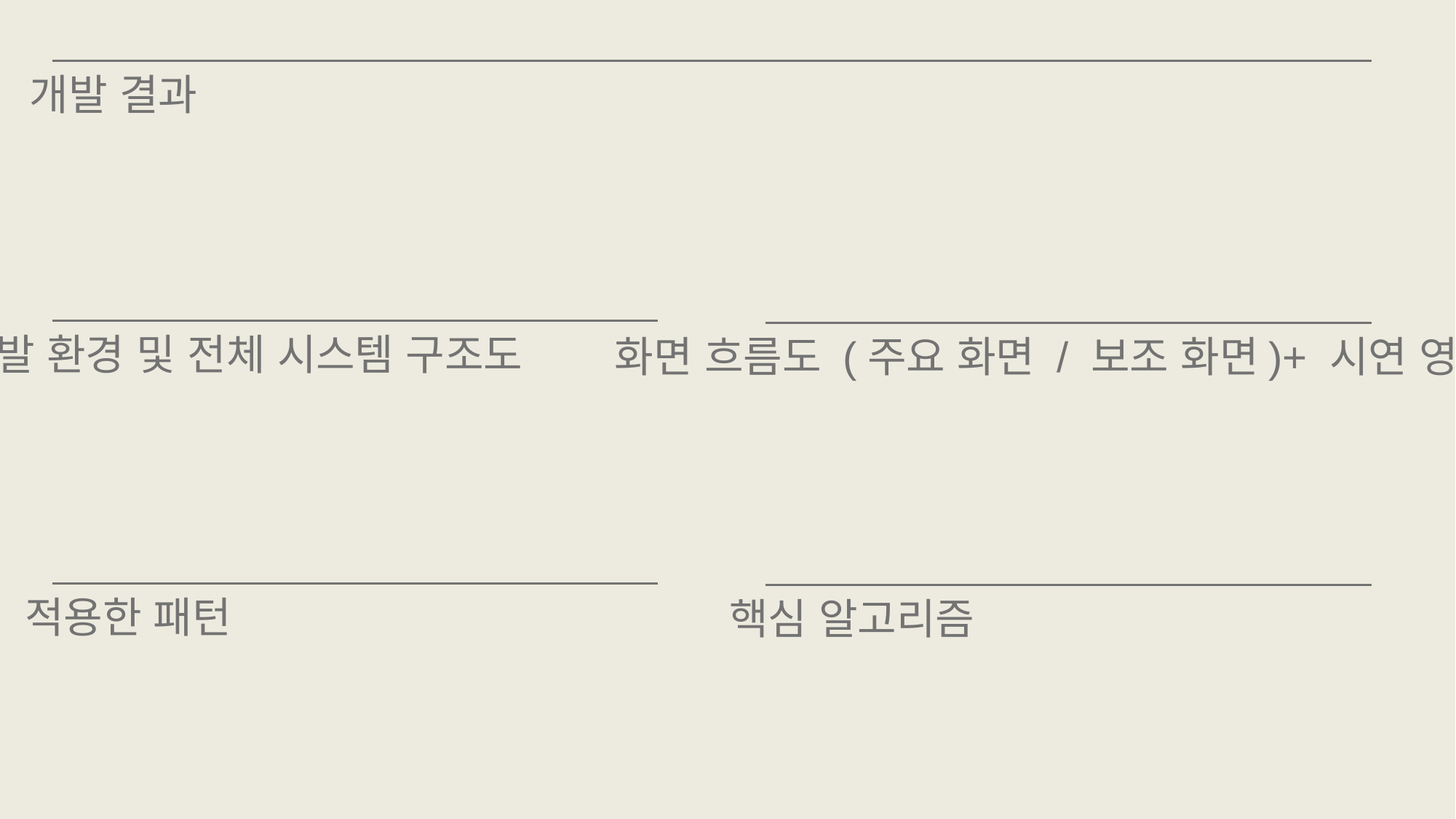

F. 개발 결과 (기술관련 내용 작성)
  개발환경 및 전체 시스템 구조도.
  화면 흐름도 (주요 화면) – 시연 동영상
  적용한 패턴과 핵심 알고리즘
개발 결과
개발 환경 및 전체 시스템 구조도
화면 흐름도 (주요 화면 / 보조 화면)+ 시연 영상
적용한 패턴
핵심 알고리즘